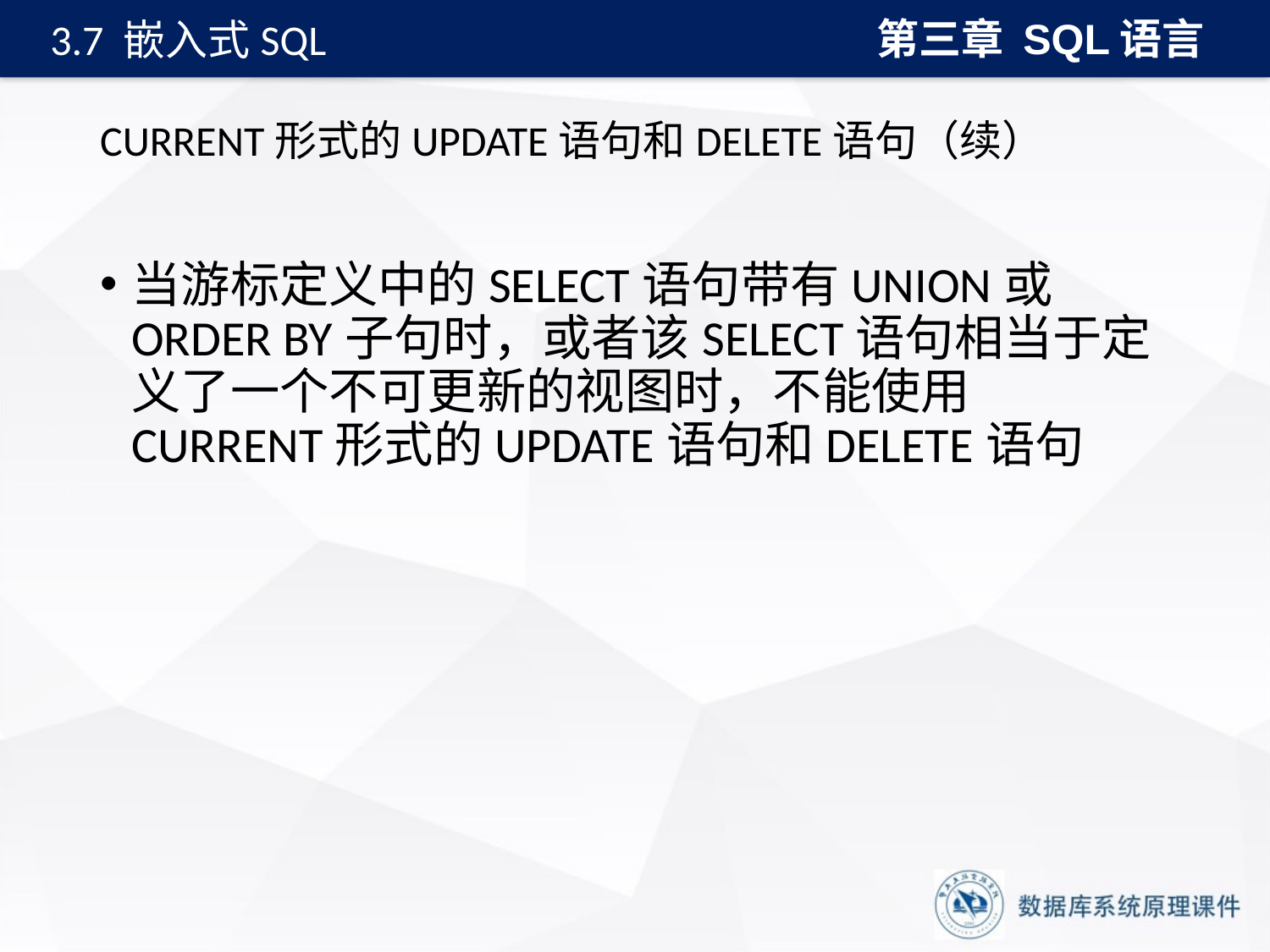

第三章 SQL语言
3.7 嵌入式SQL
# CURRENT形式的UPDATE语句和DELETE语句（续）
当游标定义中的SELECT语句带有UNION或ORDER BY子句时，或者该SELECT语句相当于定义了一个不可更新的视图时，不能使用CURRENT形式的UPDATE语句和DELETE语句